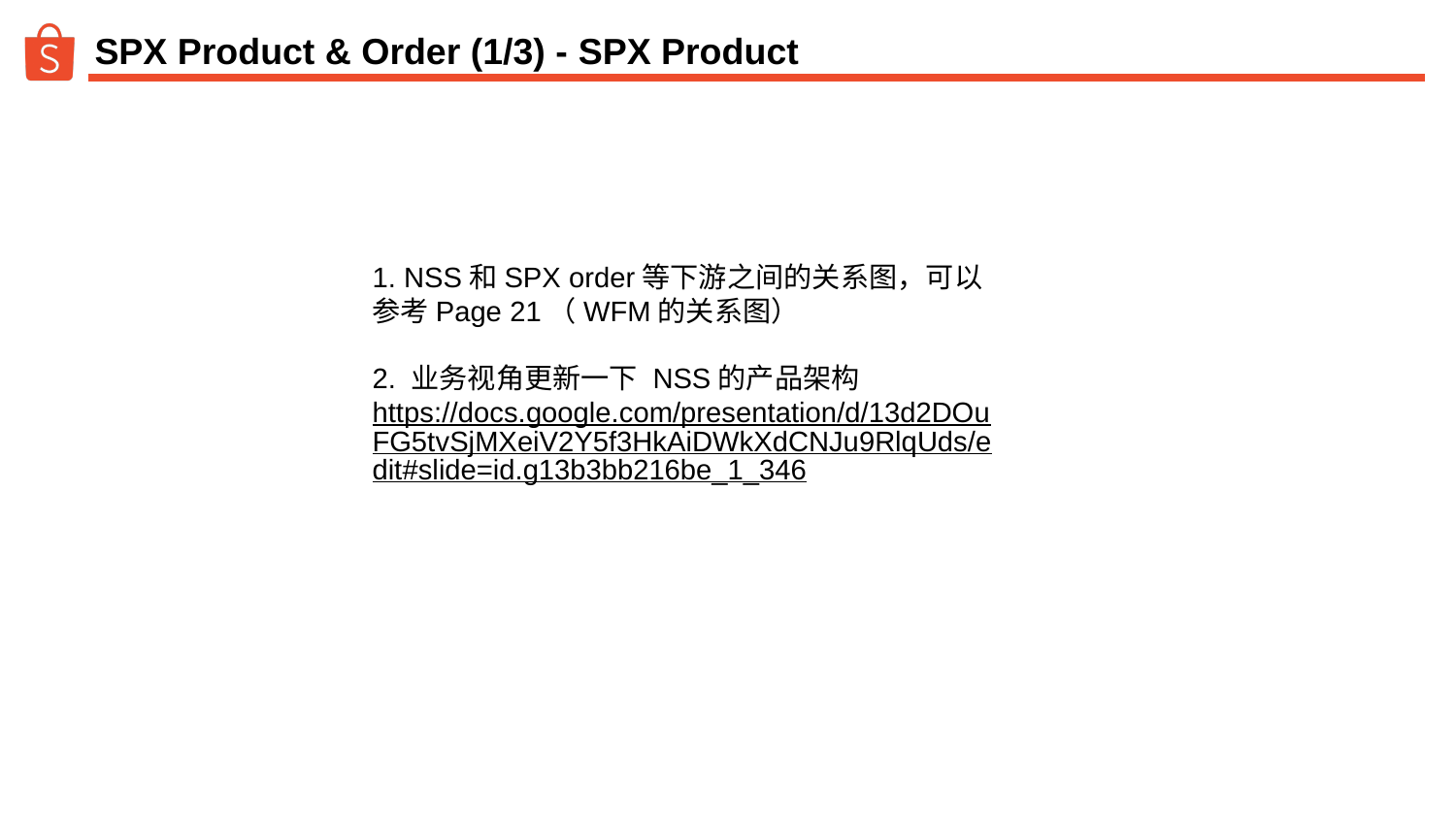

# SPX Product & Order (1/3) - SPX Product
1. NSS和SPX order等下游之间的关系图，可以参考Page 21（WFM的关系图）

2. 业务视角更新一下 NSS的产品架构
https://docs.google.com/presentation/d/13d2DOuFG5tvSjMXeiV2Y5f3HkAiDWkXdCNJu9RlqUds/edit#slide=id.g13b3bb216be_1_346